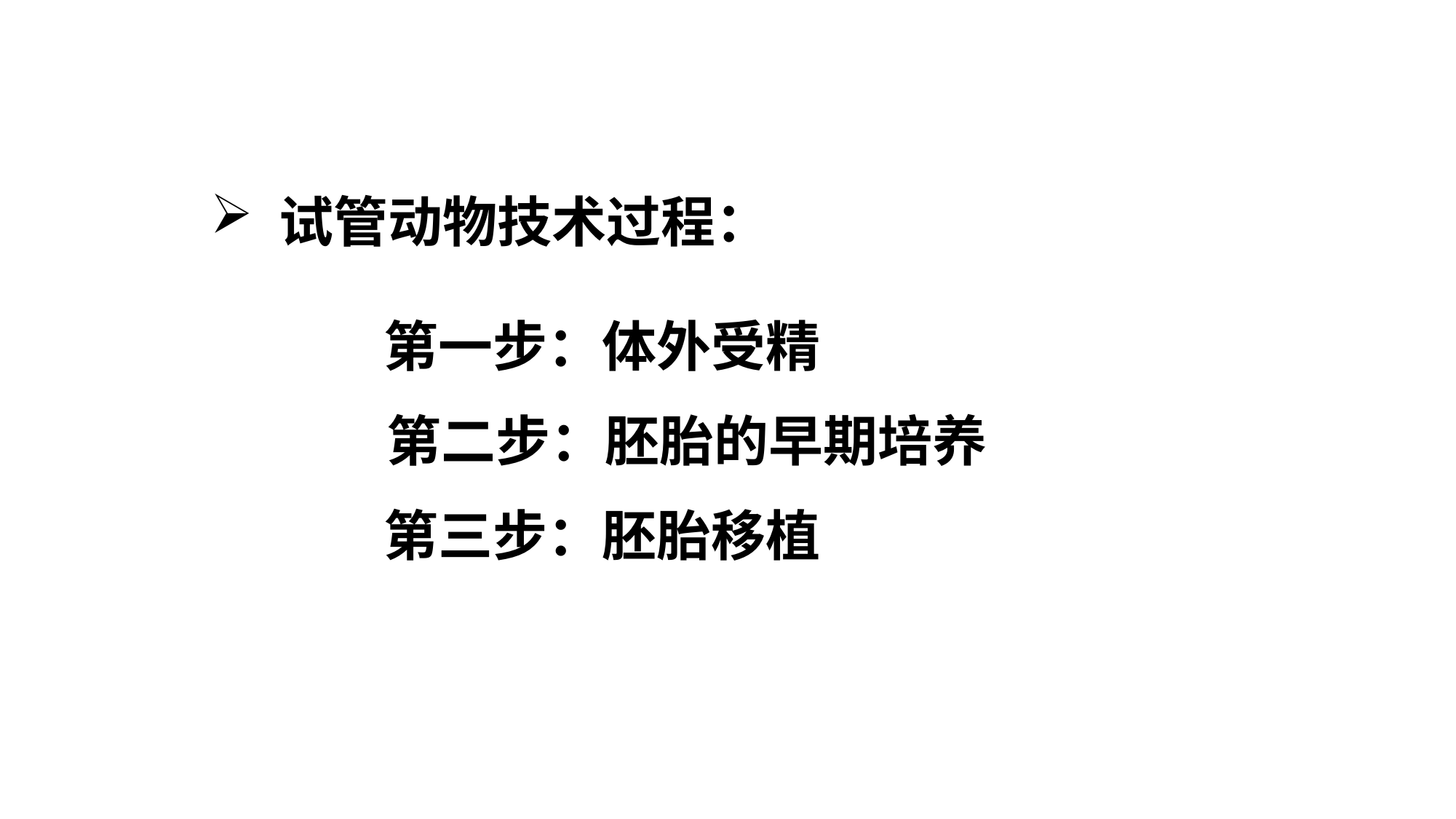

试管动物技术过程：
第一步：体外受精
 第二步：胚胎的早期培养
第三步：胚胎移植